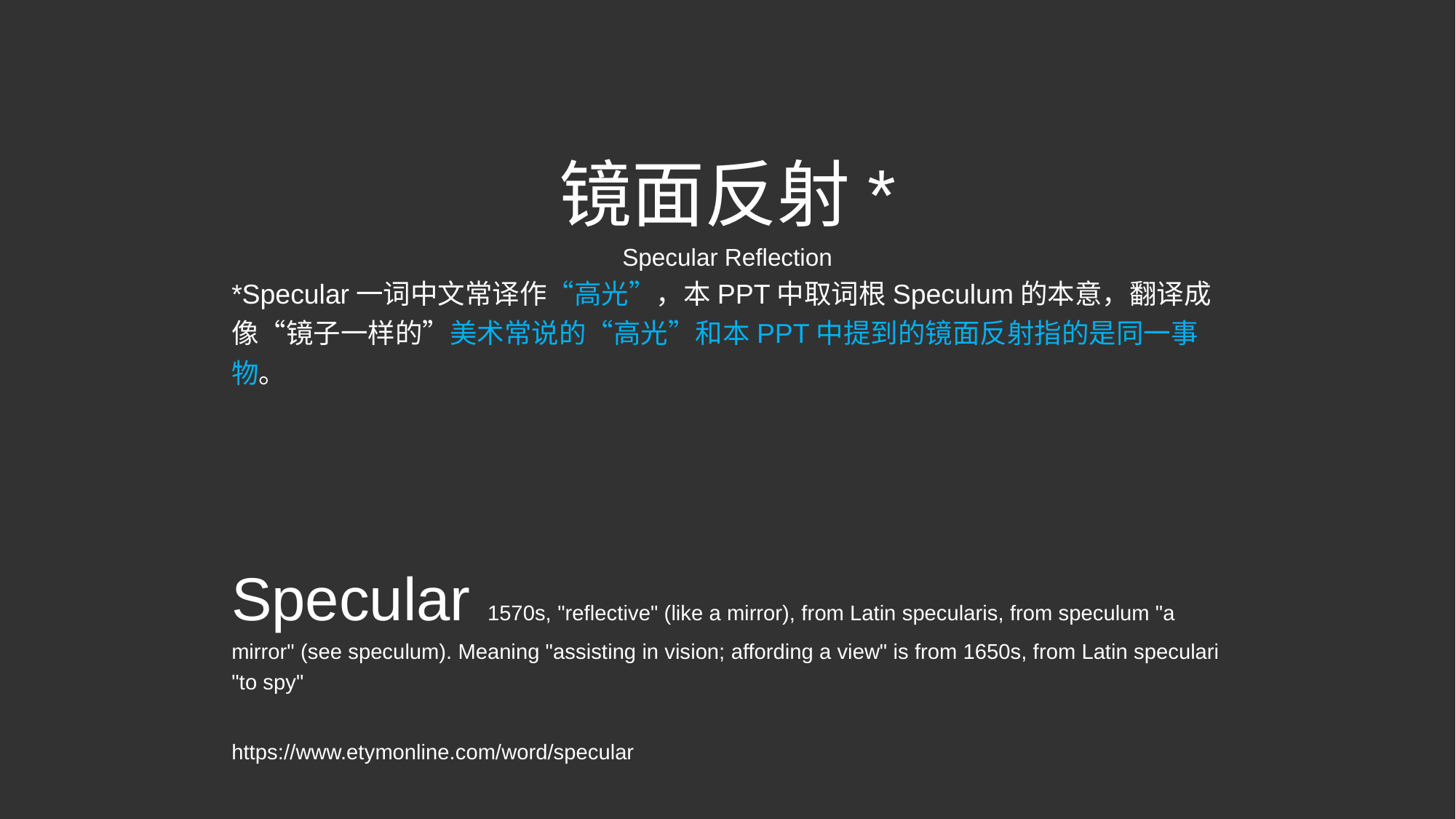

镜面反射*
Specular Reflection
*Specular一词中文常译作“高光”，本PPT中取词根Speculum的本意，翻译成像“镜子一样的”美术常说的“高光”和本PPT中提到的镜面反射指的是同一事物。

Specular 1570s, "reflective" (like a mirror), from Latin specularis, from speculum "a mirror" (see speculum). Meaning "assisting in vision; affording a view" is from 1650s, from Latin speculari "to spy"

https://www.etymonline.com/word/specular